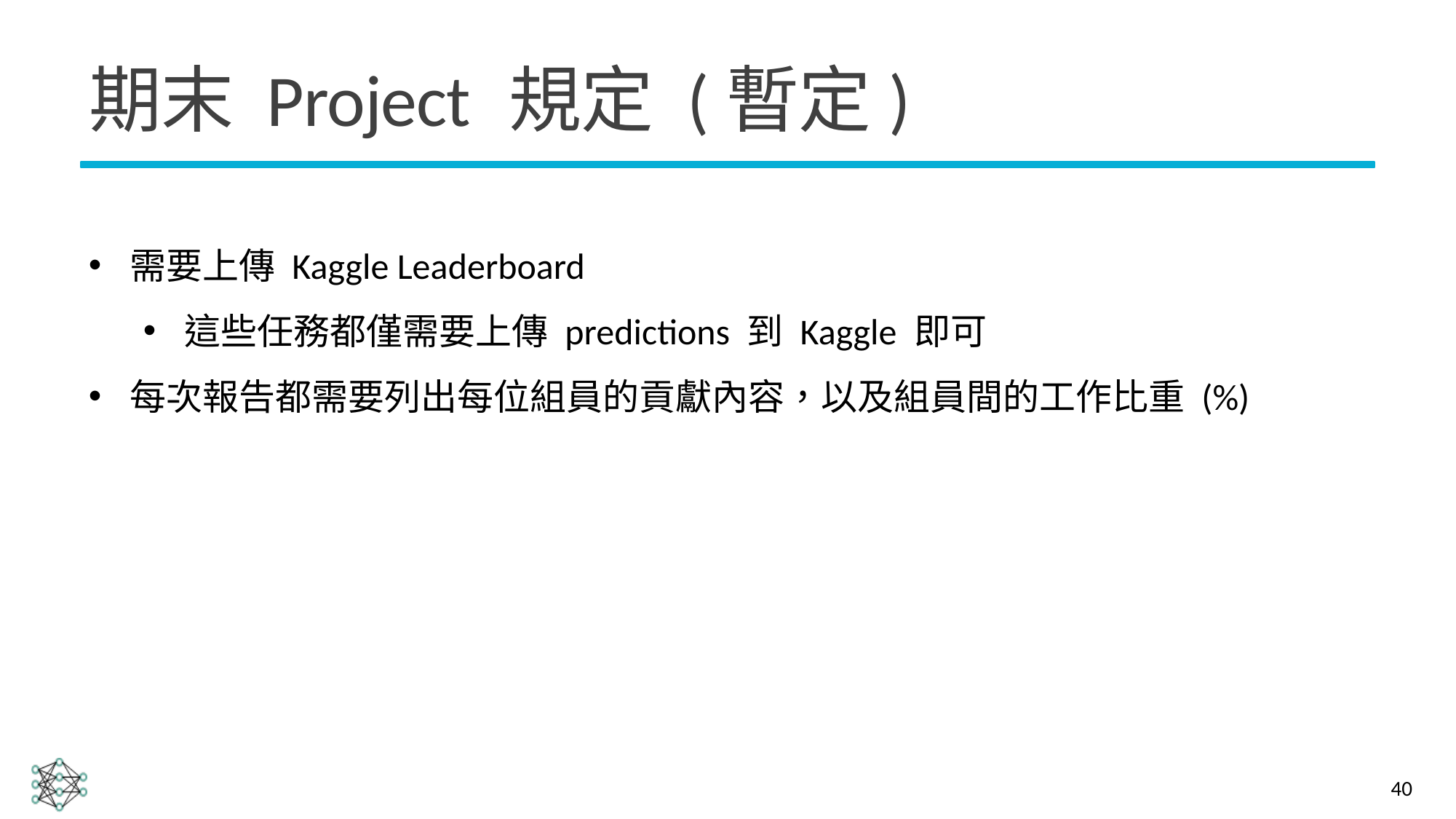

# 期末 Project 規定 (暫定)
需要上傳 Kaggle Leaderboard
這些任務都僅需要上傳 predictions 到 Kaggle 即可
每次報告都需要列出每位組員的貢獻內容，以及組員間的工作比重 (%)
40